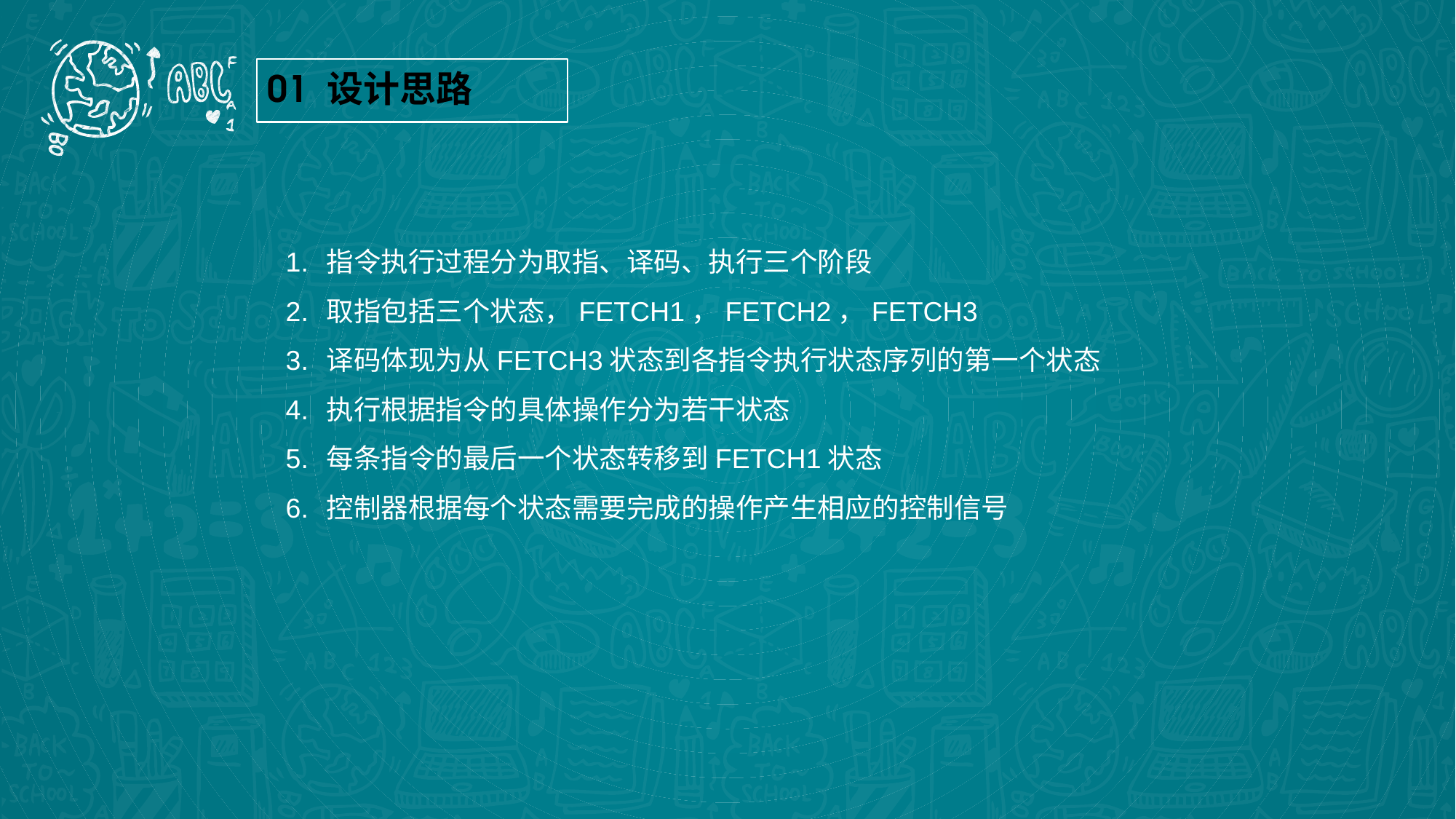

01 设计思路
指令执行过程分为取指、译码、执行三个阶段
取指包括三个状态，FETCH1，FETCH2，FETCH3
译码体现为从FETCH3状态到各指令执行状态序列的第一个状态
执行根据指令的具体操作分为若干状态
每条指令的最后一个状态转移到FETCH1状态
控制器根据每个状态需要完成的操作产生相应的控制信号